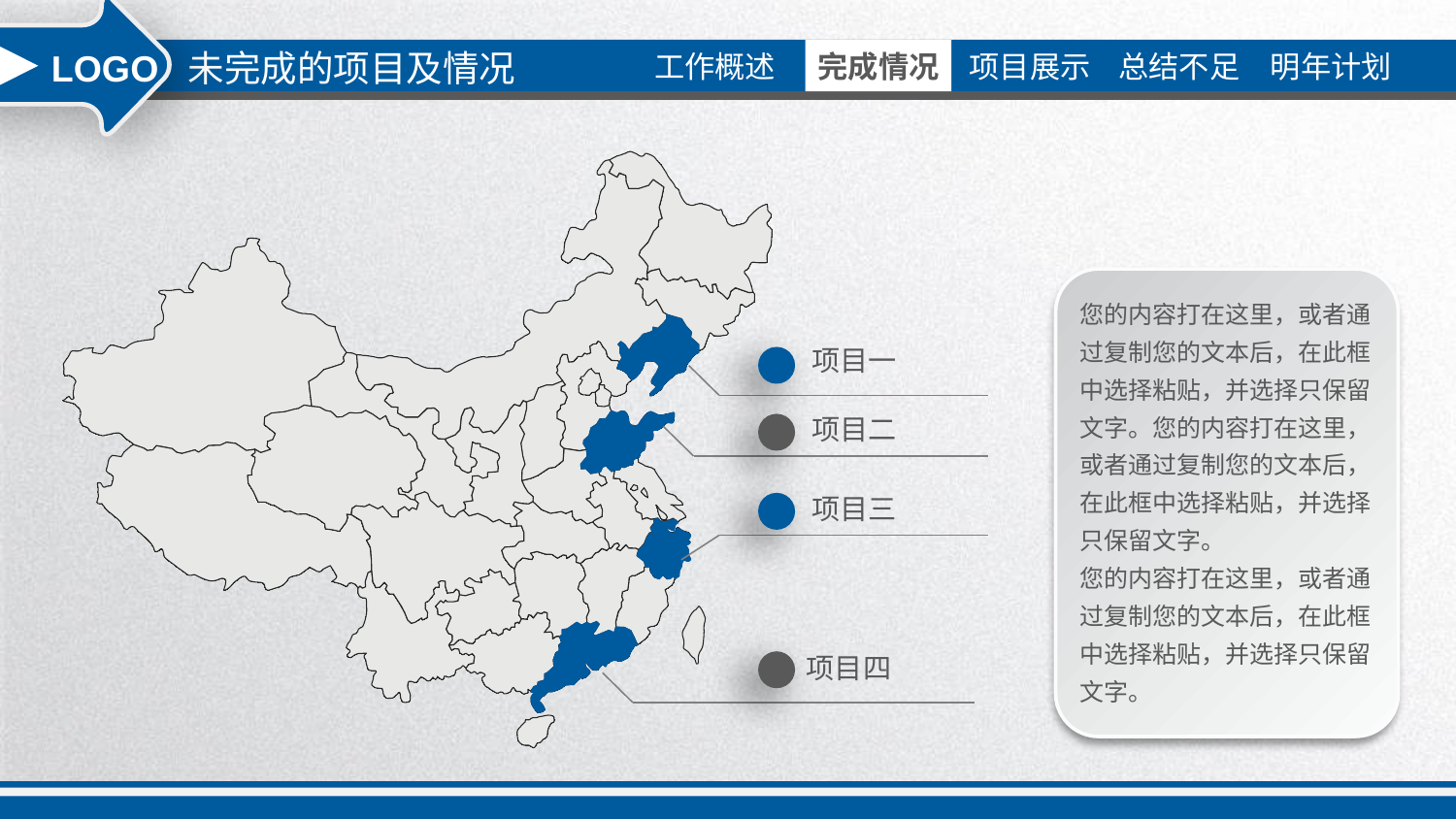

未完成的项目及情况
LOGO

您的内容打在这里，或者通过复制您的文本后，在此框中选择粘贴，并选择只保留文字。您的内容打在这里，或者通过复制您的文本后，在此框中选择粘贴，并选择只保留文字。
您的内容打在这里，或者通过复制您的文本后，在此框中选择粘贴，并选择只保留文字。

项目一

项目二

项目三

项目四

延时符